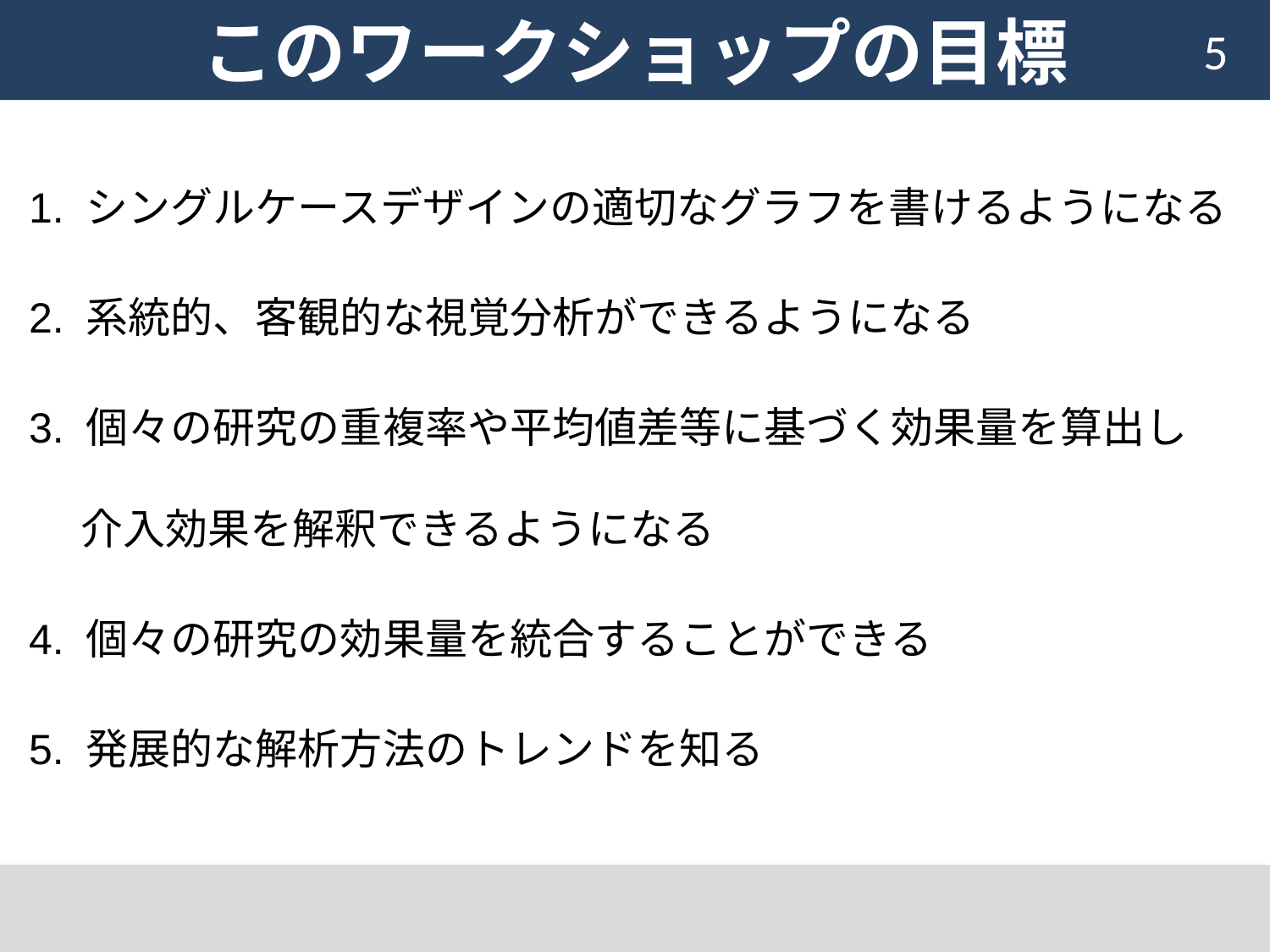

# このワークショップの目標
5
1. シングルケースデザインの適切なグラフを書けるようになる
2. 系統的、客観的な視覚分析ができるようになる
3. 個々の研究の重複率や平均値差等に基づく効果量を算出し
　 介入効果を解釈できるようになる
4. 個々の研究の効果量を統合することができる
5. 発展的な解析方法のトレンドを知る